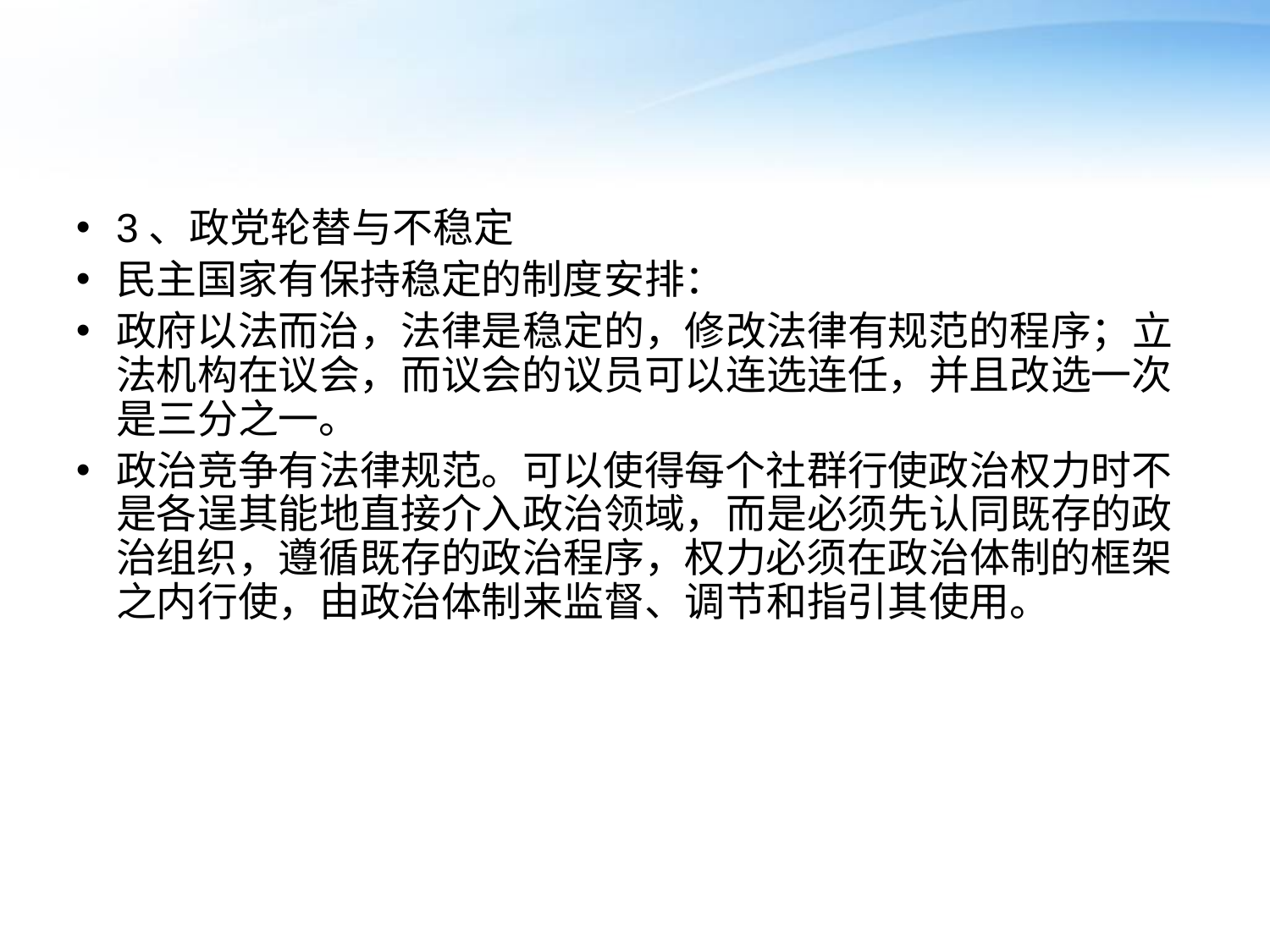

#
3、政党轮替与不稳定
民主国家有保持稳定的制度安排：
政府以法而治，法律是稳定的，修改法律有规范的程序；立法机构在议会，而议会的议员可以连选连任，并且改选一次是三分之一。
政治竞争有法律规范。可以使得每个社群行使政治权力时不是各逞其能地直接介入政治领域，而是必须先认同既存的政治组织，遵循既存的政治程序，权力必须在政治体制的框架之内行使，由政治体制来监督、调节和指引其使用。